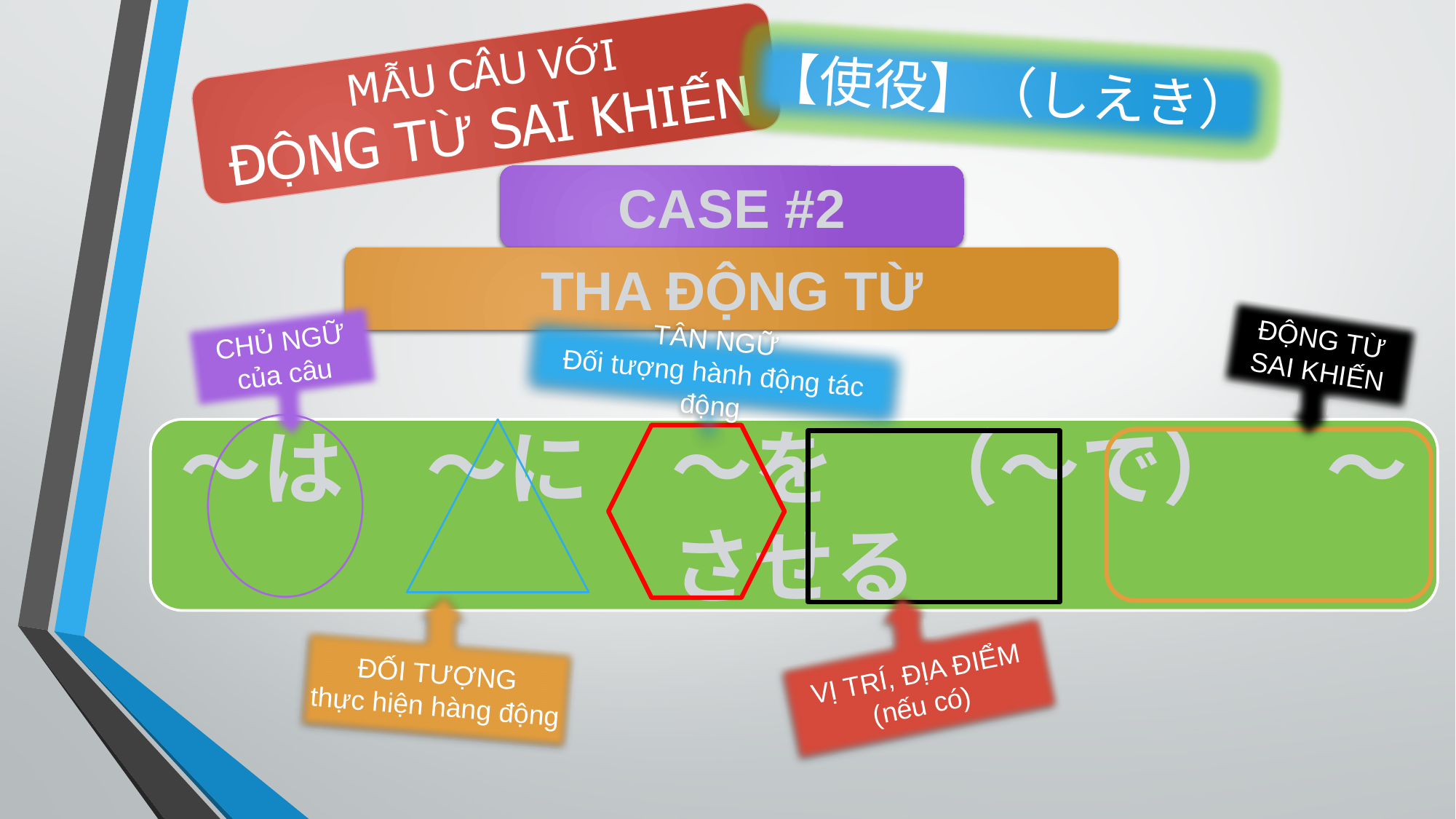

MẪU CÂU VỚI
ĐỘNG TỪ SAI KHIẾN
【使役】（しえき）
CASE #2
THA ĐỘNG TỪ
ĐỘNG TỪ
SAI KHIẾN
CHỦ NGỮ
của câu
TÂN NGỮ
Đối tượng hành động tác động

～は　～に　～を　（～で）　～させる

VỊ TRÍ, ĐỊA ĐIỂM
(nếu có)
ĐỐI TƯỢNG
thực hiện hàng động